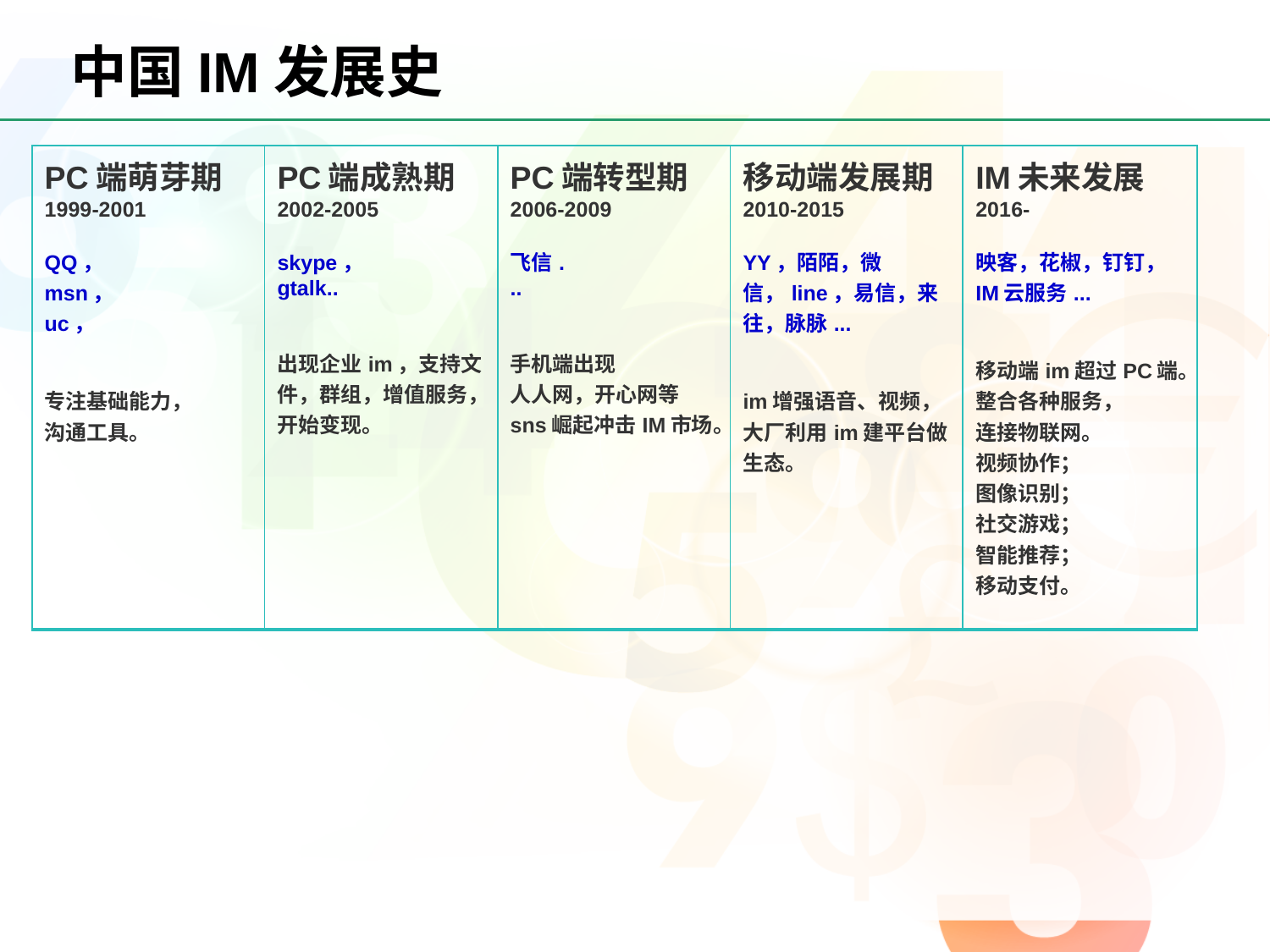

# 中国IM发展史
| PC端萌芽期 1999-2001 QQ， msn， uc， 专注基础能力， 沟通工具。 | PC端成熟期 2002-2005 skype， gtalk.. 出现企业im，支持文件，群组，增值服务， 开始变现。 | PC端转型期 2006-2009 飞信. .. 手机端出现 人人网，开心网等sns崛起冲击IM市场。 | 移动端发展期 2010-2015 YY，陌陌，微信，line，易信，来往，脉脉... im增强语音、视频，大厂利用im建平台做生态。 | IM未来发展 2016- 映客，花椒，钉钉， IM云服务... 移动端im超过PC端。 整合各种服务， 连接物联网。 视频协作； 图像识别； 社交游戏； 智能推荐； 移动支付。 |
| --- | --- | --- | --- | --- |